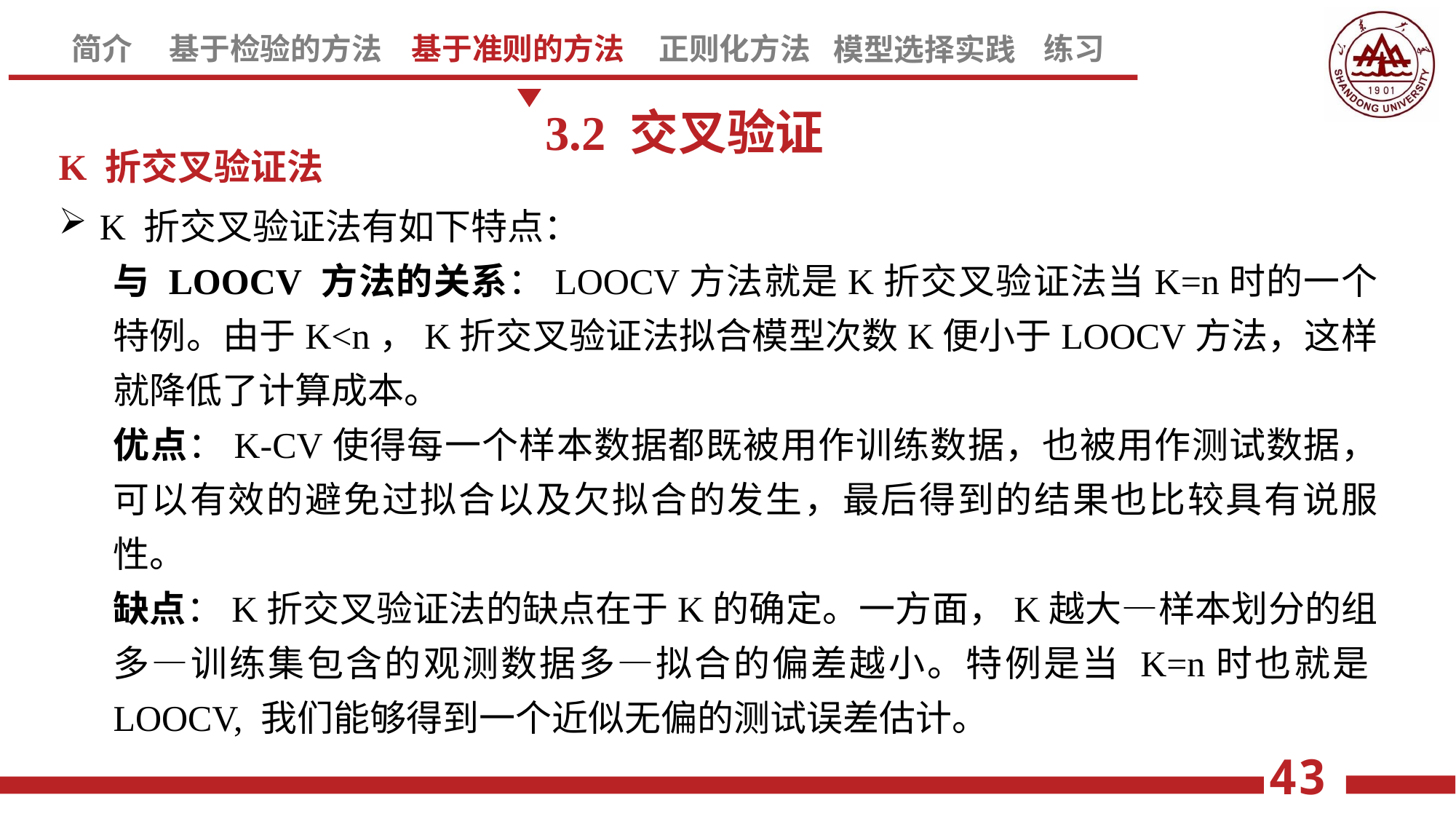

3.2 交叉验证
K 折交叉验证法
K 折交叉验证法有如下特点：
与 LOOCV 方法的关系：LOOCV方法就是K折交叉验证法当K=n时的一个特例。由于K<n，K折交叉验证法拟合模型次数K便小于LOOCV方法，这样就降低了计算成本。
优点：K-CV使得每一个样本数据都既被用作训练数据，也被用作测试数据，可以有效的避免过拟合以及欠拟合的发生，最后得到的结果也比较具有说服性。
缺点：K折交叉验证法的缺点在于K的确定。一方面，K越大—样本划分的组多—训练集包含的观测数据多—拟合的偏差越小。特例是当 K=n时也就是LOOCV, 我们能够得到一个近似无偏的测试误差估计。